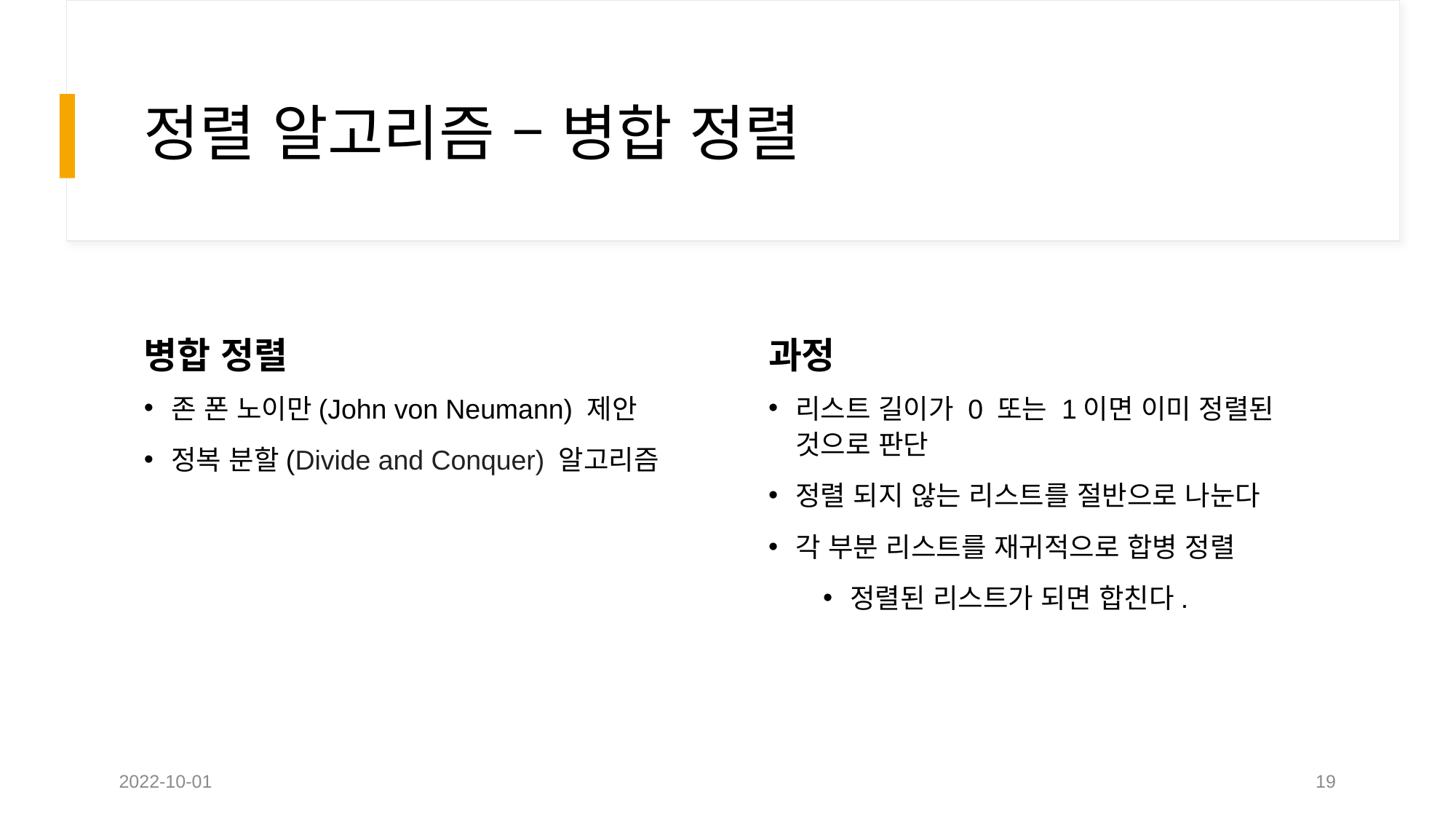

# 정렬 알고리즘 – 병합 정렬
병합 정렬
과정
리스트 길이가 0 또는 1이면 이미 정렬된 것으로 판단
정렬 되지 않는 리스트를 절반으로 나눈다
각 부분 리스트를 재귀적으로 합병 정렬
정렬된 리스트가 되면 합친다.
존 폰 노이만(John von Neumann) 제안
정복 분할(Divide and Conquer) 알고리즘
2022-10-01
19